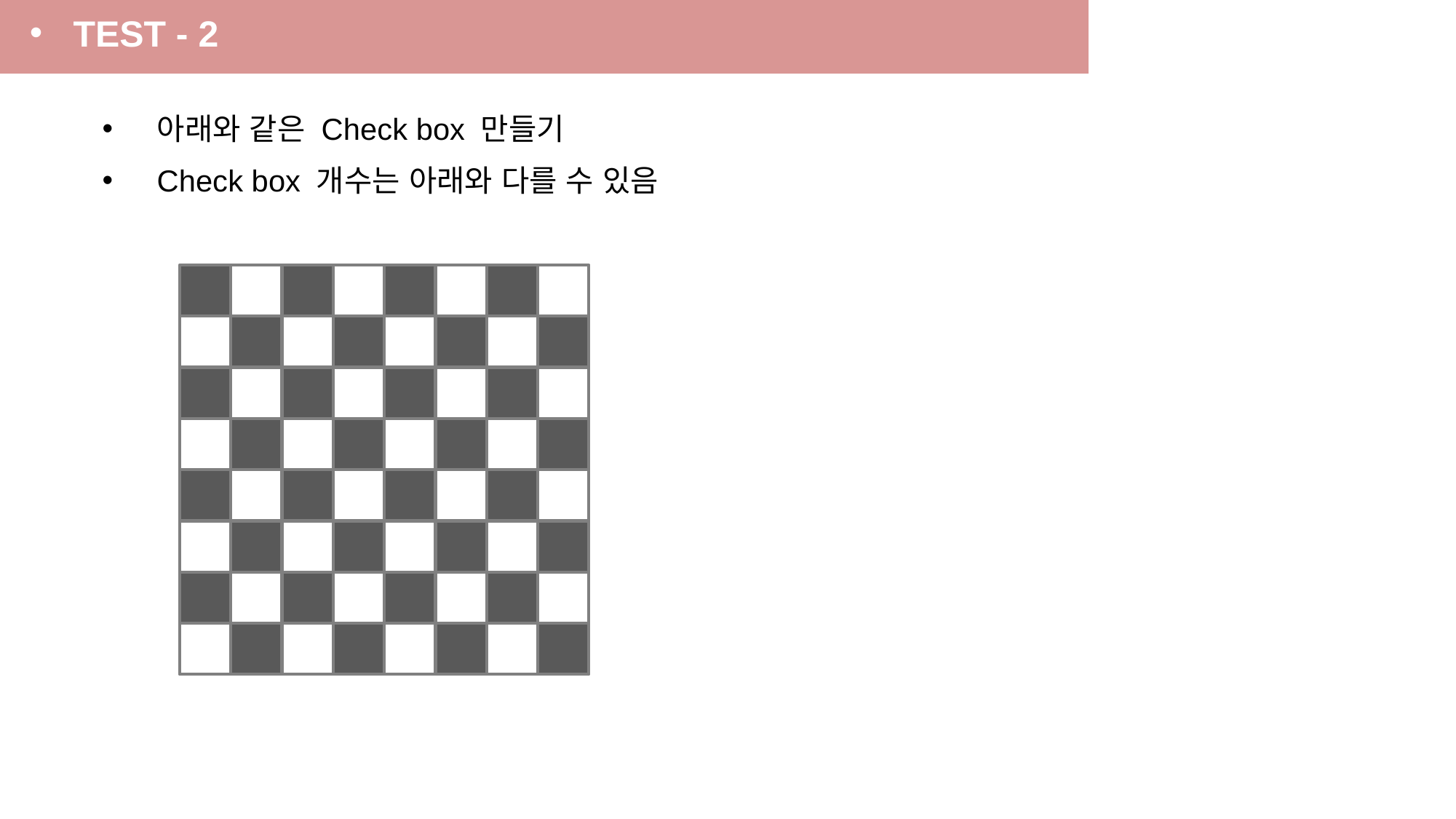

TEST - 2
아래와 같은 Check box 만들기
Check box 개수는 아래와 다를 수 있음